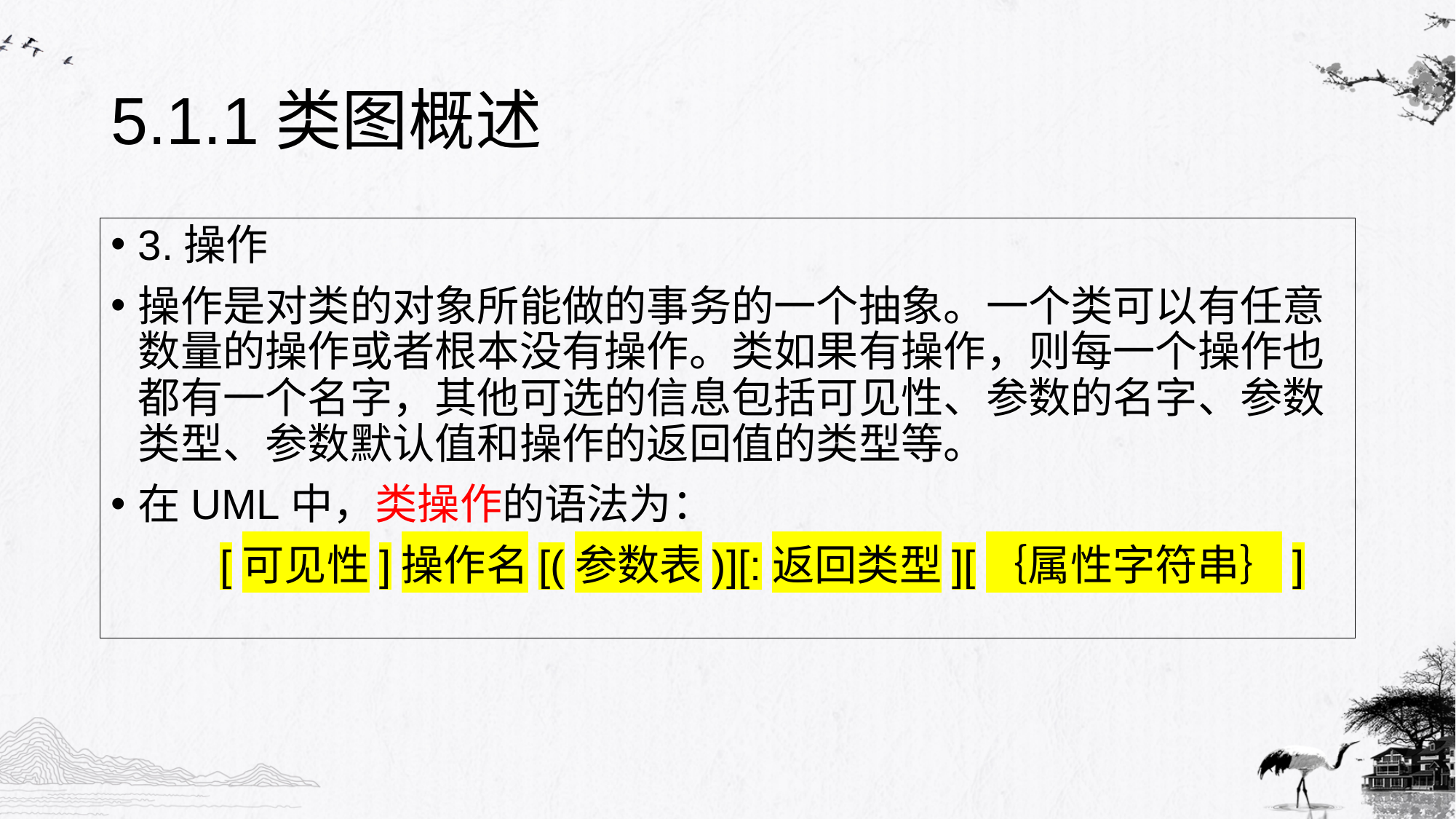

# 5.1.1类图概述
3.操作
操作是对类的对象所能做的事务的一个抽象。一个类可以有任意数量的操作或者根本没有操作。类如果有操作，则每一个操作也都有一个名字，其他可选的信息包括可见性、参数的名字、参数类型、参数默认值和操作的返回值的类型等。
在UML中，类操作的语法为：
	[可见性]操作名[(参数表)][:返回类型][｛属性字符串｝]